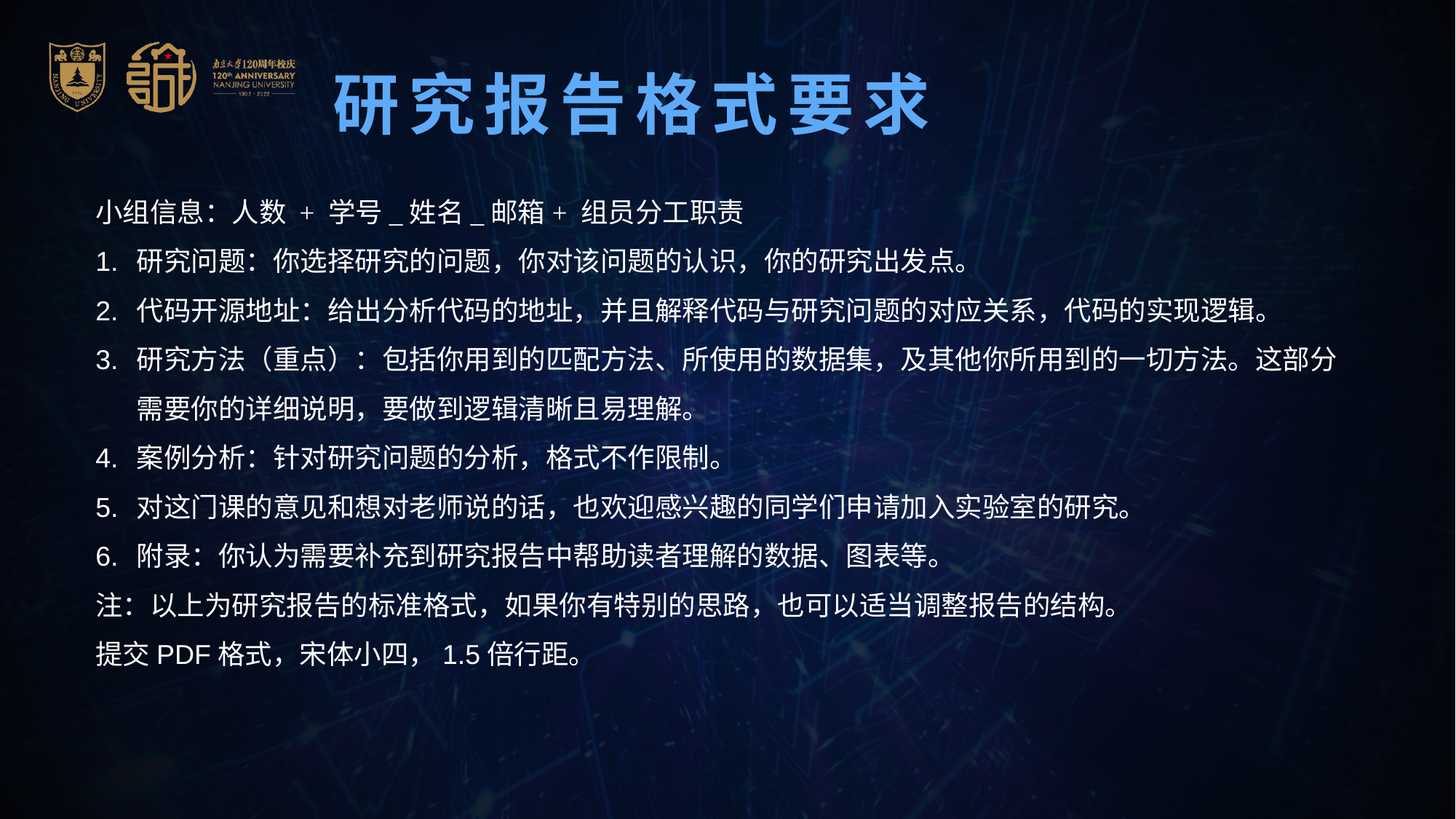

研究报告格式要求
小组信息：人数 + 学号_姓名_邮箱+ 组员分工职责
研究问题：你选择研究的问题，你对该问题的认识，你的研究出发点。
代码开源地址：给出分析代码的地址，并且解释代码与研究问题的对应关系，代码的实现逻辑。
研究方法（重点）：包括你用到的匹配方法、所使用的数据集，及其他你所用到的一切方法。这部分需要你的详细说明，要做到逻辑清晰且易理解。
案例分析：针对研究问题的分析，格式不作限制。
对这门课的意见和想对老师说的话，也欢迎感兴趣的同学们申请加入实验室的研究。
附录：你认为需要补充到研究报告中帮助读者理解的数据、图表等。
注：以上为研究报告的标准格式，如果你有特别的思路，也可以适当调整报告的结构。
提交PDF格式，宋体小四，1.5倍行距。